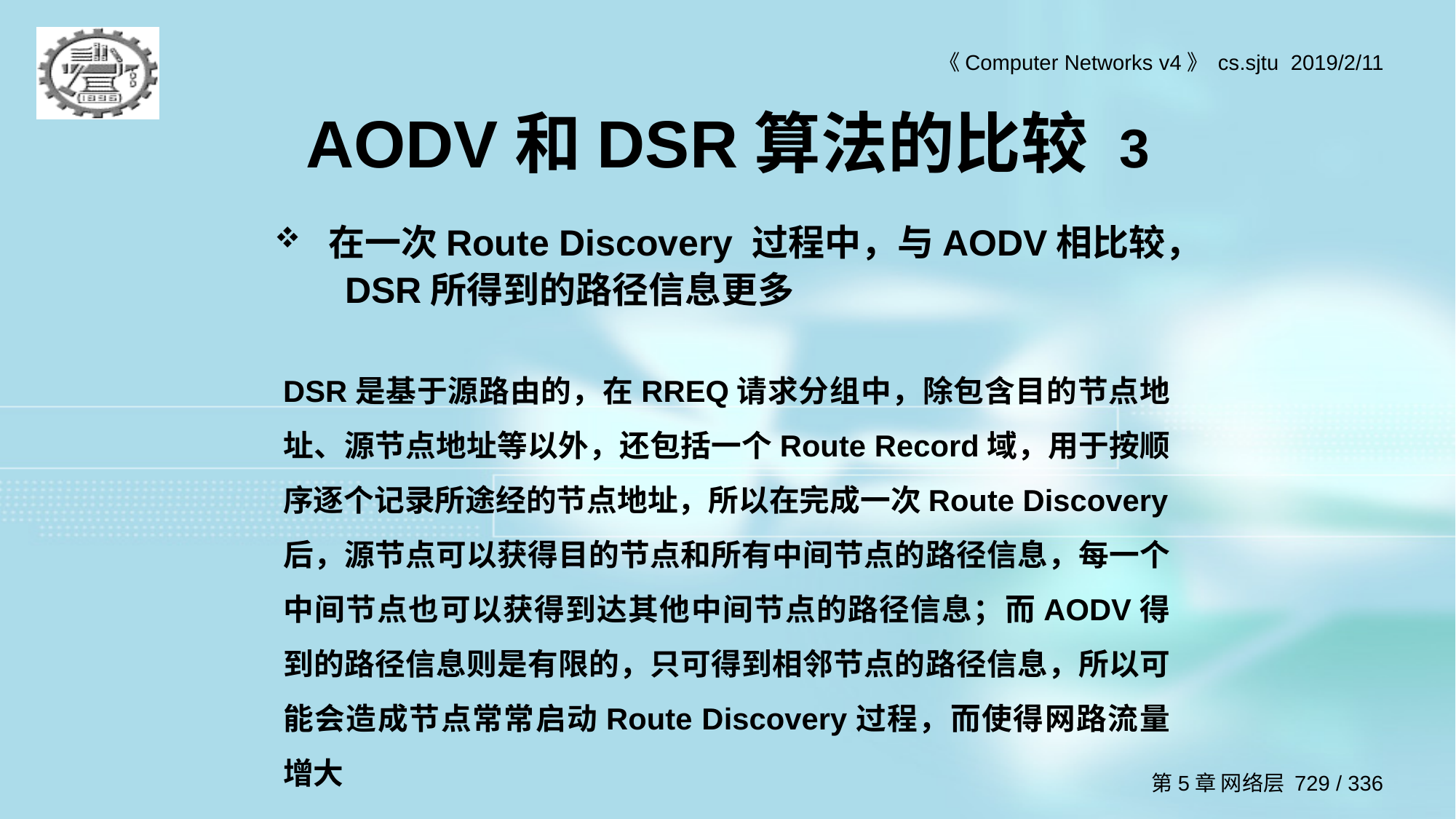

AODV和DSR算法的比较 3
在一次Route Discovery 过程中，与AODV相比较， DSR所得到的路径信息更多
DSR是基于源路由的，在RREQ请求分组中，除包含目的节点地址、源节点地址等以外，还包括一个Route Record域，用于按顺序逐个记录所途经的节点地址，所以在完成一次Route Discovery后，源节点可以获得目的节点和所有中间节点的路径信息，每一个中间节点也可以获得到达其他中间节点的路径信息；而AODV得到的路径信息则是有限的，只可得到相邻节点的路径信息，所以可能会造成节点常常启动Route Discovery过程，而使得网路流量增大